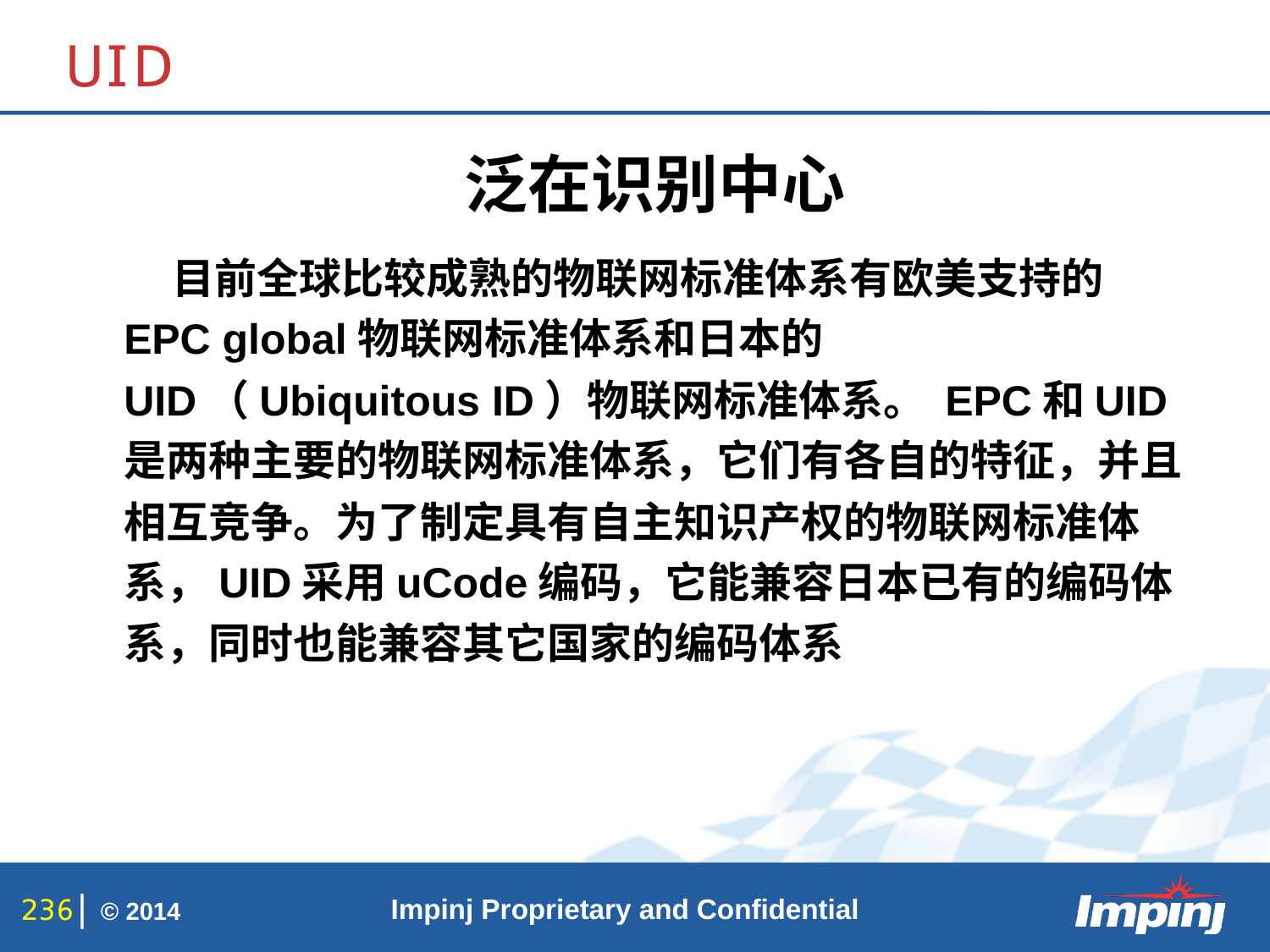

# UID
泛在识别中心
    目前全球比较成熟的物联网标准体系有欧美支持的EPC global物联网标准体系和日本的UID（Ubiquitous ID）物联网标准体系。 EPC和UID是两种主要的物联网标准体系，它们有各自的特征，并且相互竞争。为了制定具有自主知识产权的物联网标准体系，UID采用uCode编码，它能兼容日本已有的编码体系，同时也能兼容其它国家的编码体系